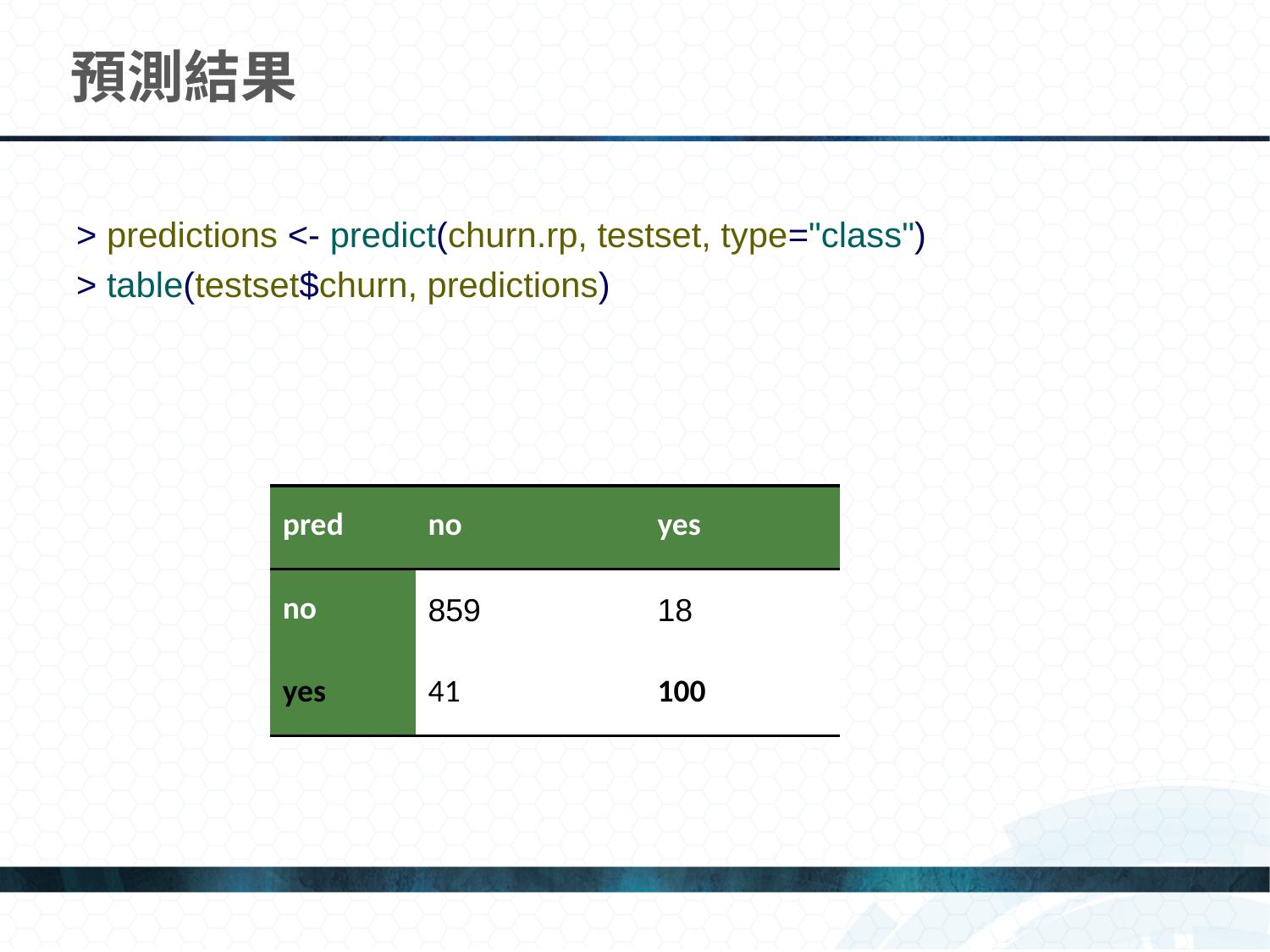

# 預測結果
> predictions <- predict(churn.rp, testset, type="class")
> table(testset$churn, predictions)
| pred | no | yes |
| --- | --- | --- |
| no | 859 | 18 |
| yes | 41 | 100 |